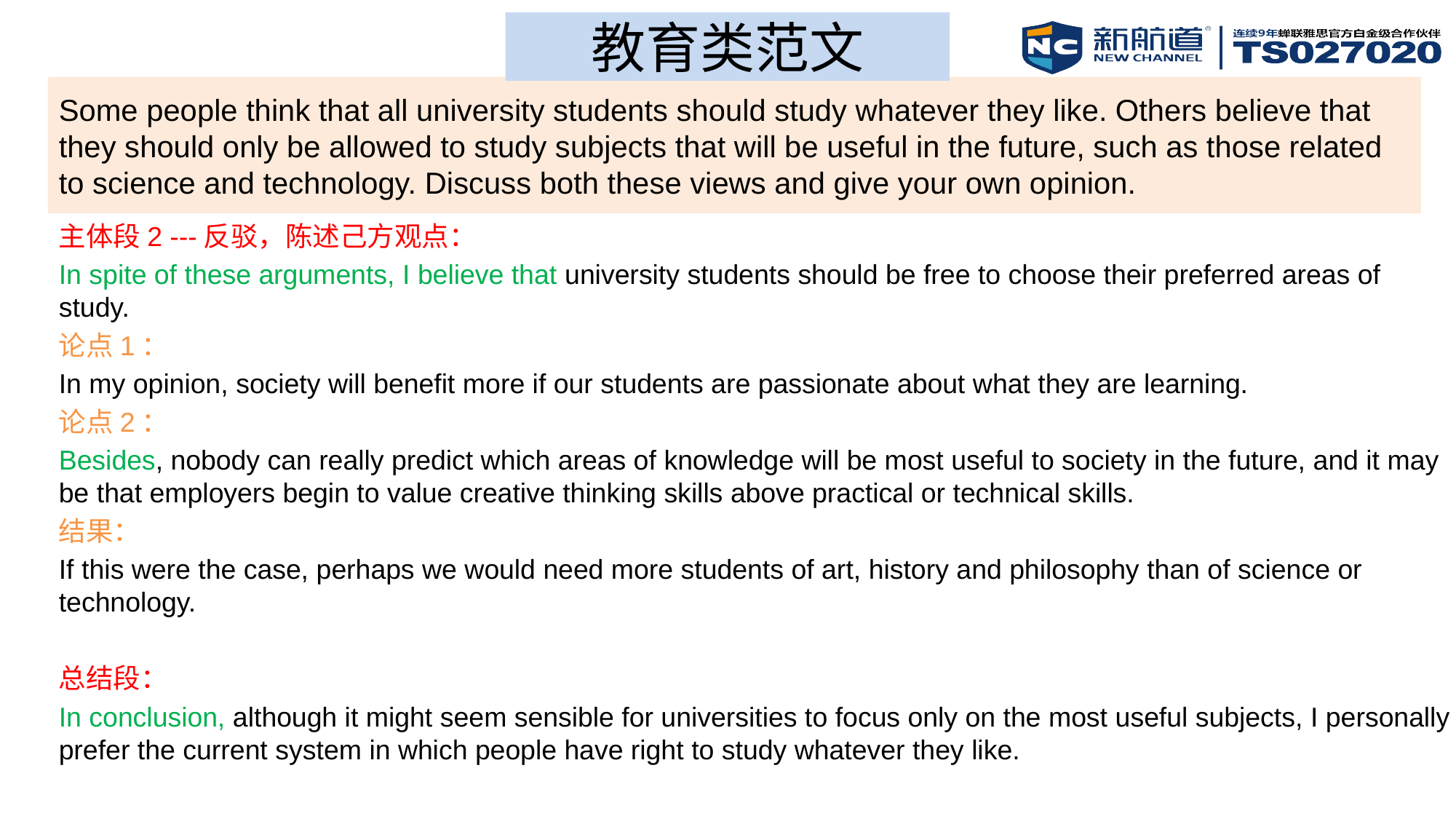

教育类范文
# Some people think that all university students should study whatever they like. Others believe that they should only be allowed to study subjects that will be useful in the future, such as those related to science and technology. Discuss both these views and give your own opinion.
主体段2 ---反驳，陈述己方观点：
In spite of these arguments, I believe that university students should be free to choose their preferred areas of study.
论点1：
In my opinion, society will benefit more if our students are passionate about what they are learning.
论点2：
Besides, nobody can really predict which areas of knowledge will be most useful to society in the future, and it may be that employers begin to value creative thinking skills above practical or technical skills.
结果：
If this were the case, perhaps we would need more students of art, history and philosophy than of science or technology.

总结段：
In conclusion, although it might seem sensible for universities to focus only on the most useful subjects, I personally prefer the current system in which people have right to study whatever they like.